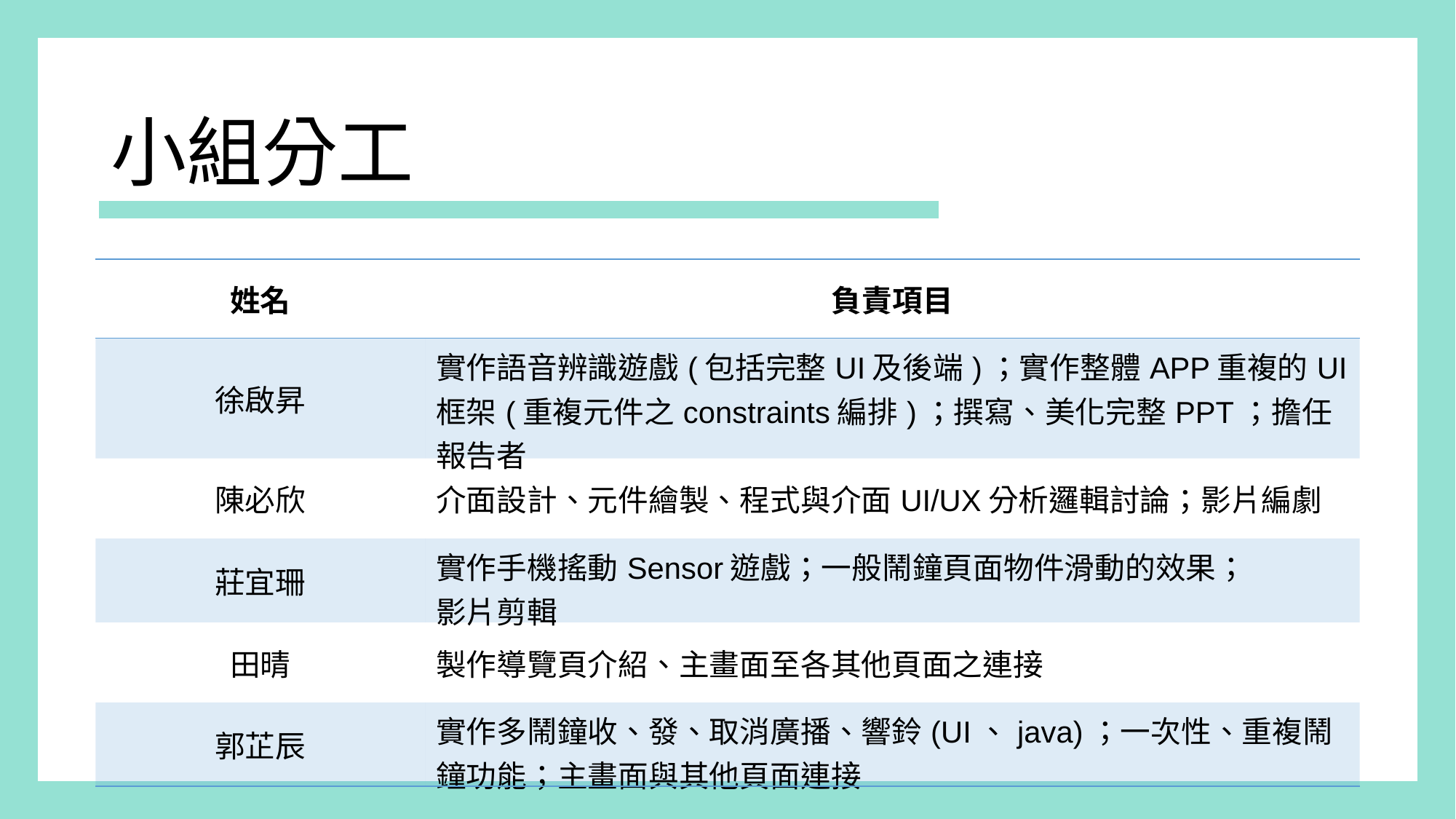

小組分工

| 姓名 | 負責項目 |
| --- | --- |
| 徐啟昇 | 實作語音辨識遊戲(包括完整UI及後端)；實作整體APP重複的UI框架(重複元件之constraints編排)；撰寫、美化完整PPT；擔任報告者 |
| 陳必欣 | 介面設計、元件繪製、程式與介面UI/UX分析邏輯討論；影片編劇 |
| 莊宜珊 | 實作手機搖動Sensor遊戲；一般鬧鐘頁面物件滑動的效果； 影片剪輯 |
| 田晴 | 製作導覽頁介紹、主畫面至各其他頁面之連接 |
| 郭芷辰 | 實作多鬧鐘收、發、取消廣播、響鈴(UI、java)；一次性、重複鬧鐘功能；主畫面與其他頁面連接 |